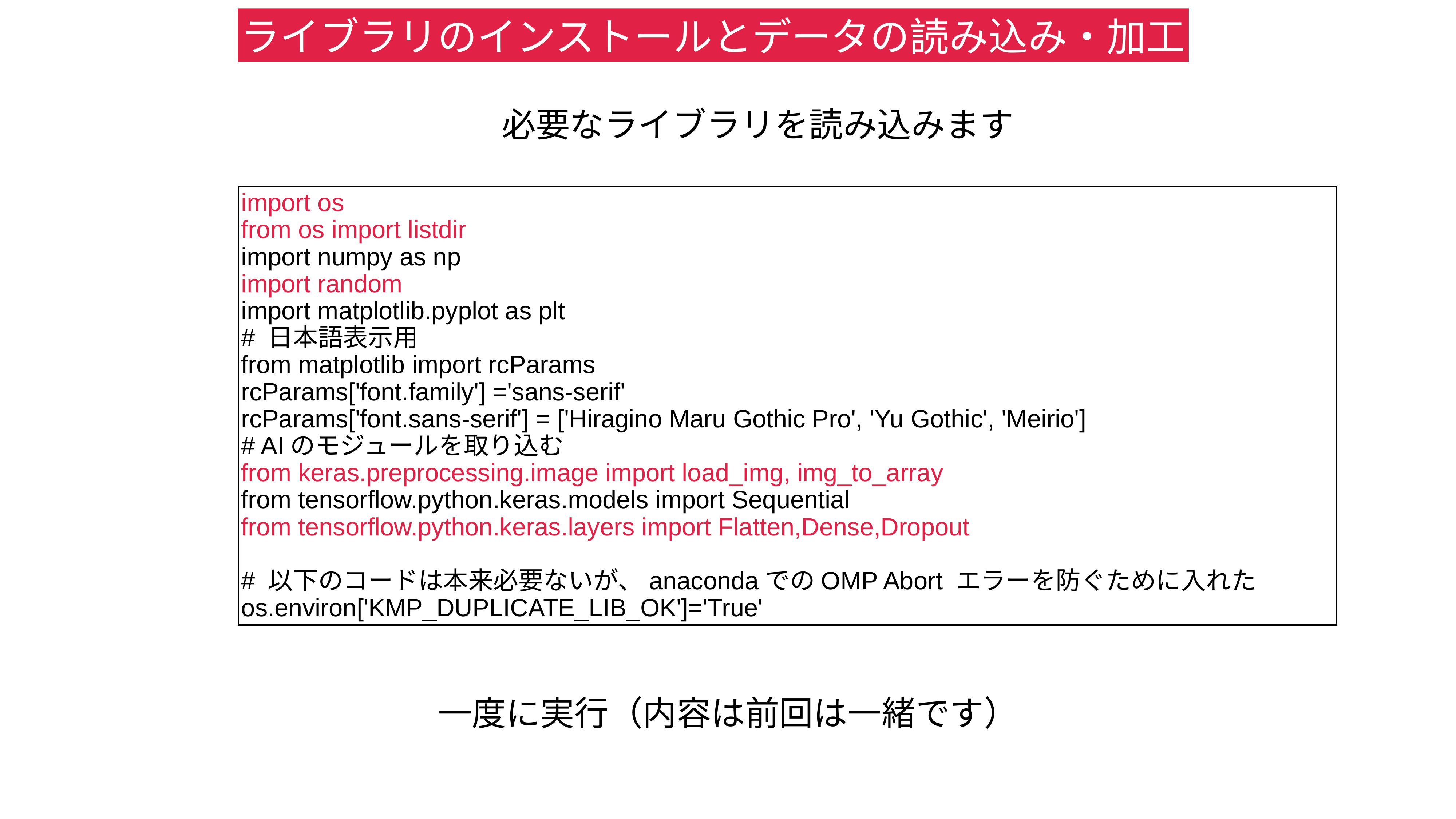

ライブラリのインストールとデータの読み込み・加工
必要なライブラリを読み込みます
import os
from os import listdir
import numpy as np
import random
import matplotlib.pyplot as plt
# 日本語表示用
from matplotlib import rcParams
rcParams['font.family'] ='sans-serif'
rcParams['font.sans-serif'] = ['Hiragino Maru Gothic Pro', 'Yu Gothic', 'Meirio']
# AIのモジュールを取り込む
from keras.preprocessing.image import load_img, img_to_array
from tensorflow.python.keras.models import Sequential
from tensorflow.python.keras.layers import Flatten,Dense,Dropout

# 以下のコードは本来必要ないが、anacondaでのOMP Abort エラーを防ぐために入れた
os.environ['KMP_DUPLICATE_LIB_OK']='True'
一度に実行（内容は前回は一緒です）